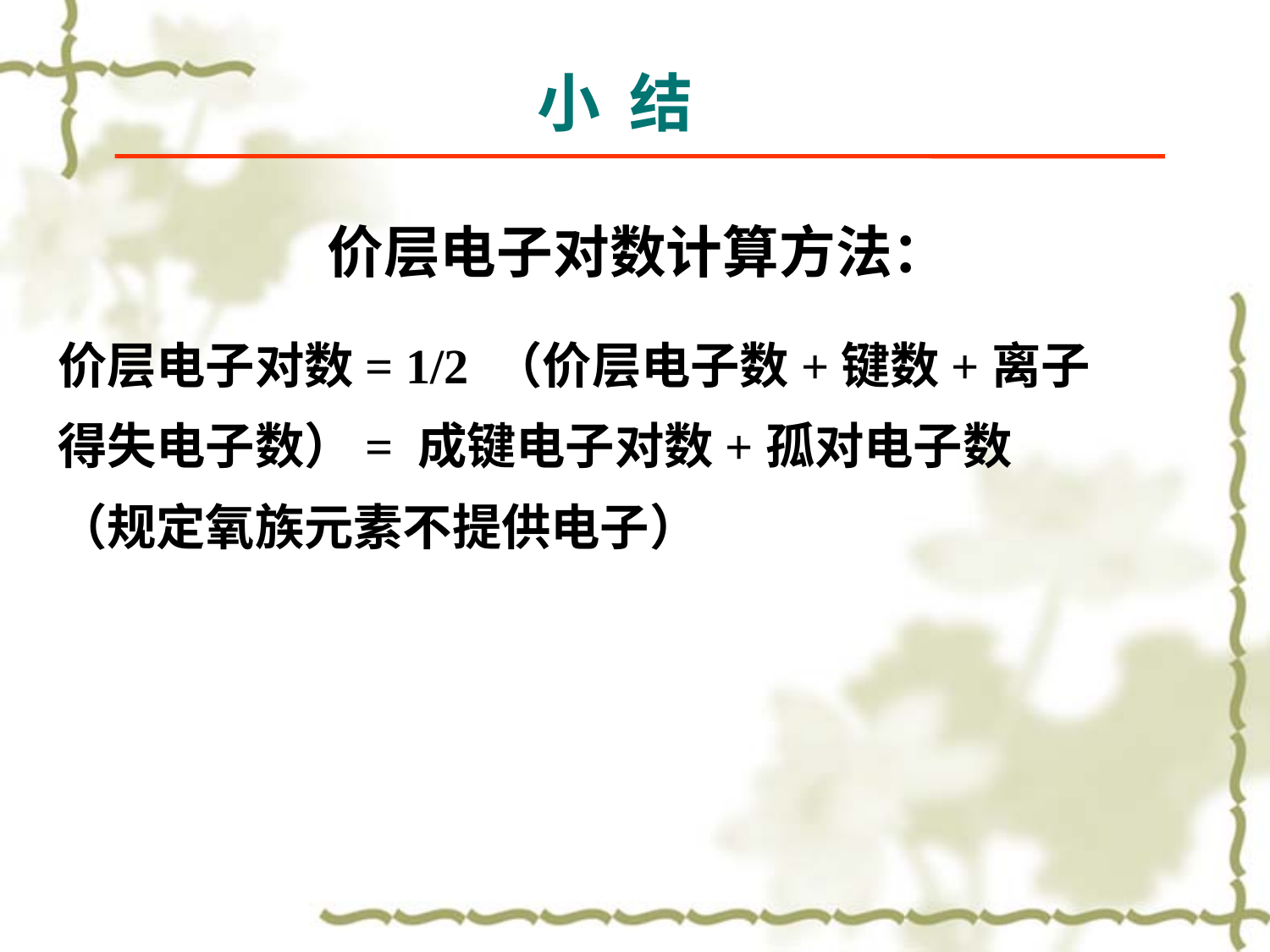

小  结

# 价层电子对数计算方法：
价层电子对数= 1/2 （价层电子数+键数+离子
得失电子数）= 成键电子对数+孤对电子数
（规定氧族元素不提供电子）